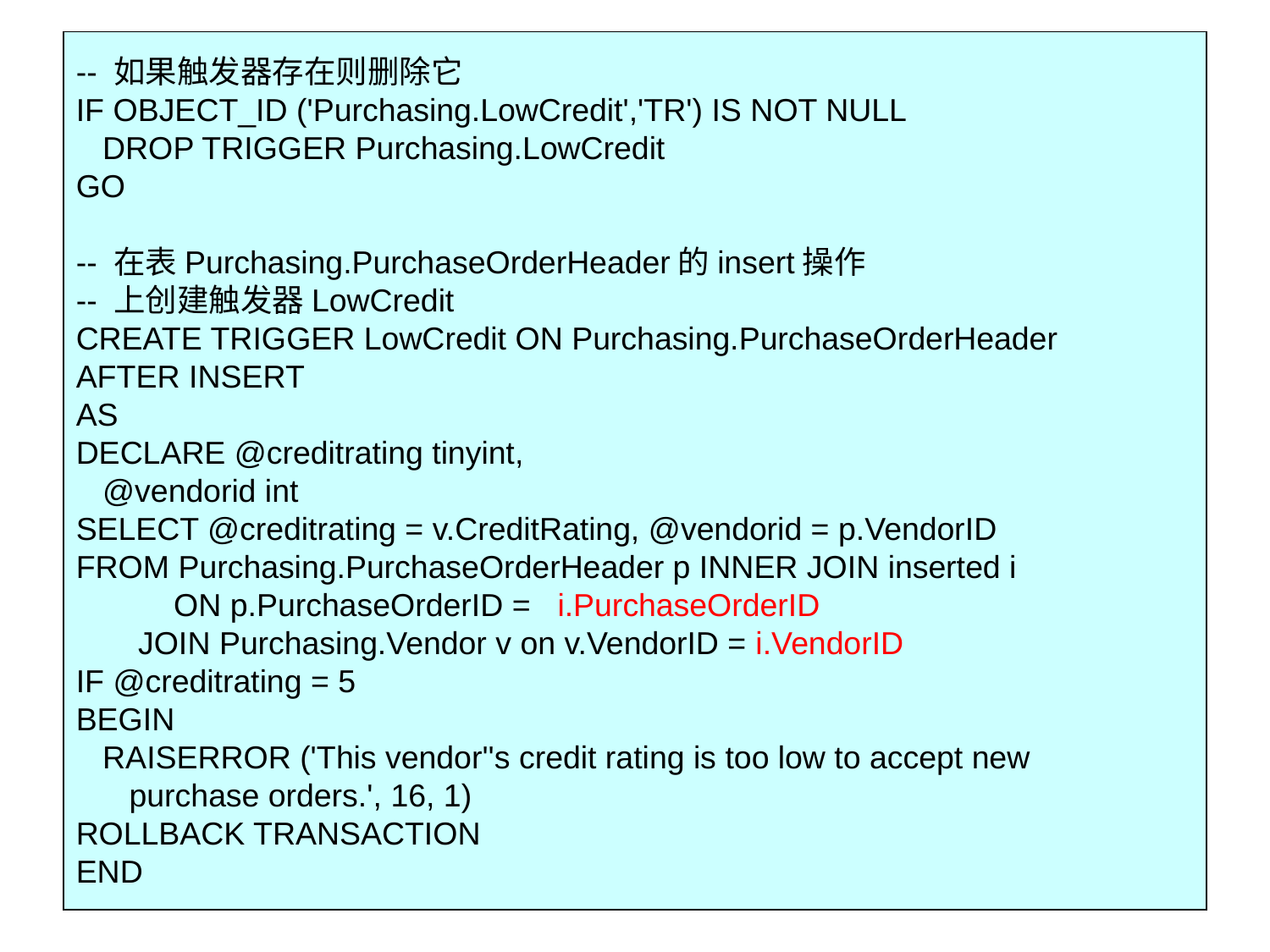

-- 如果触发器存在则删除它
IF OBJECT_ID ('Purchasing.LowCredit','TR') IS NOT NULL
   DROP TRIGGER Purchasing.LowCredit
GO

-- 在表Purchasing.PurchaseOrderHeader的insert操作
-- 上创建触发器LowCredit
CREATE TRIGGER LowCredit ON Purchasing.PurchaseOrderHeader
AFTER INSERT
AS
DECLARE @creditrating tinyint,
   @vendorid int
SELECT @creditrating = v.CreditRating, @vendorid = p.VendorID
FROM Purchasing.PurchaseOrderHeader p INNER JOIN inserted i
           ON p.PurchaseOrderID =   i.PurchaseOrderID
       JOIN Purchasing.Vendor v on v.VendorID = i.VendorID
IF @creditrating = 5
BEGIN
   RAISERROR ('This vendor''s credit rating is too low to accept new
      purchase orders.', 16, 1)
ROLLBACK TRANSACTION
END
#